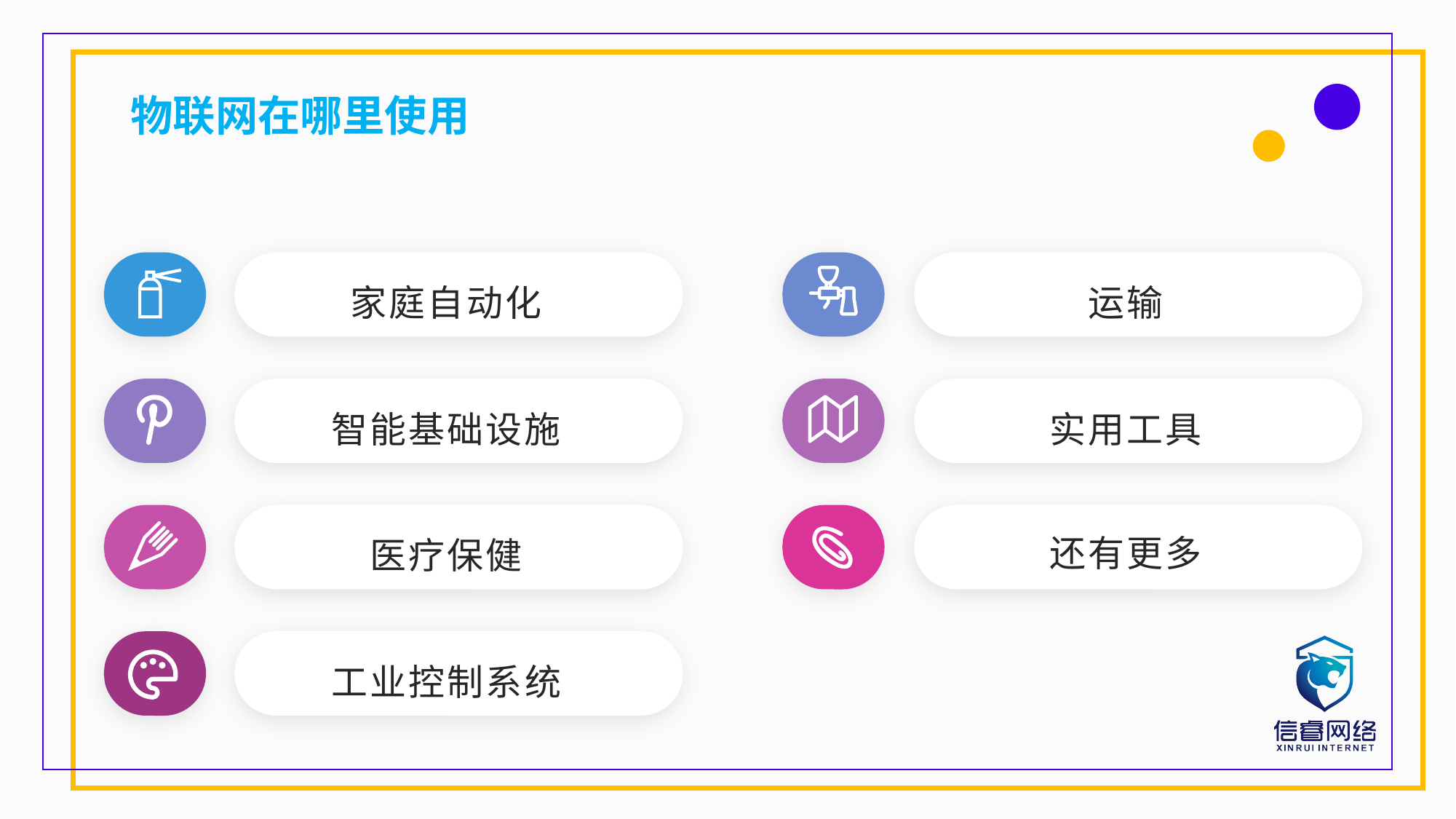

物联网在哪里使用

家庭自动化

运输

智能基础设施
实用工具

还有更多
医疗保健

工业控制系统